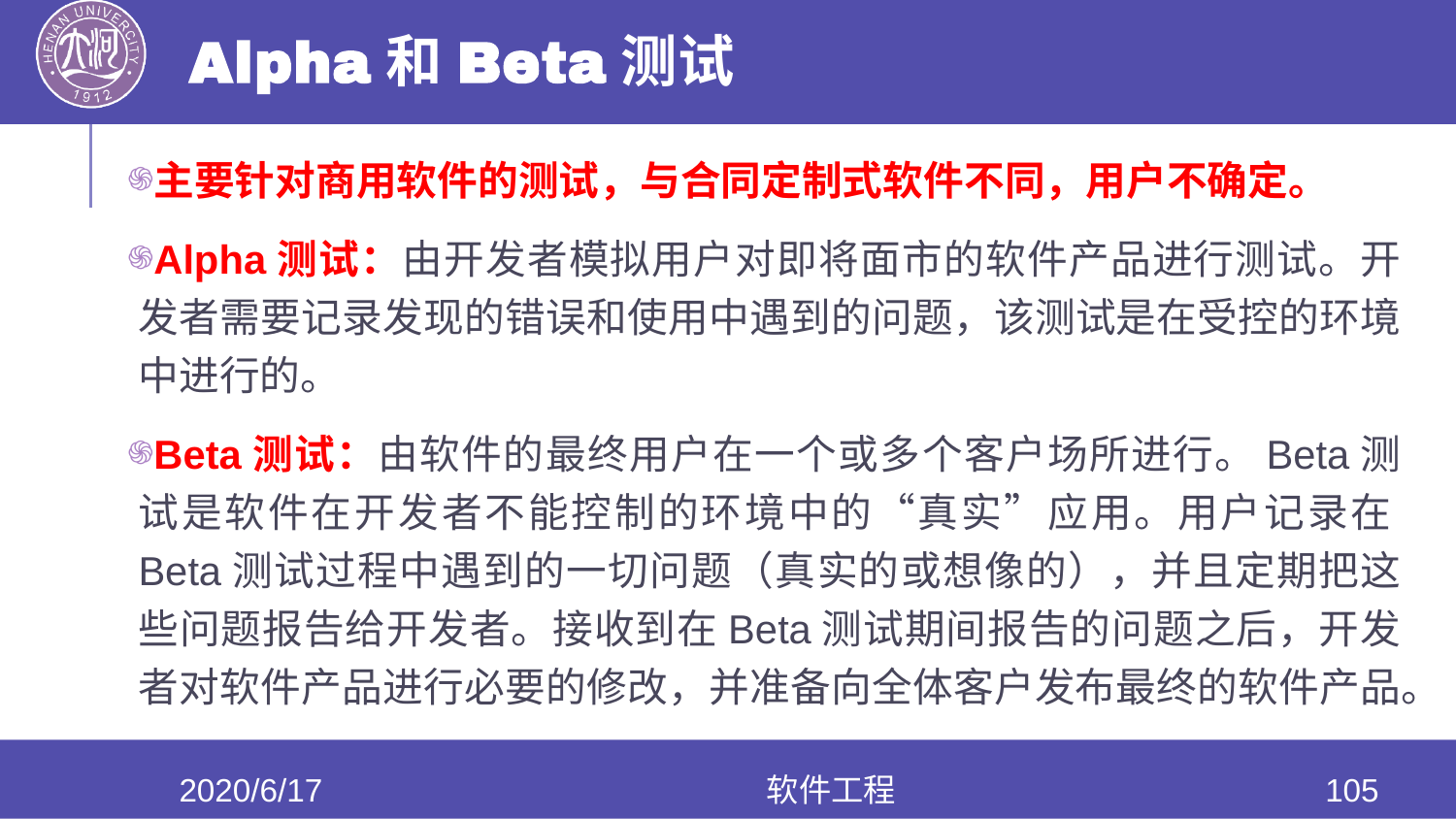

# Alpha和Beta测试
主要针对商用软件的测试，与合同定制式软件不同，用户不确定。
Alpha测试：由开发者模拟用户对即将面市的软件产品进行测试。开发者需要记录发现的错误和使用中遇到的问题，该测试是在受控的环境中进行的。
Beta测试：由软件的最终用户在一个或多个客户场所进行。Beta测试是软件在开发者不能控制的环境中的“真实”应用。用户记录在Beta测试过程中遇到的一切问题（真实的或想像的），并且定期把这些问题报告给开发者。接收到在Beta测试期间报告的问题之后，开发者对软件产品进行必要的修改，并准备向全体客户发布最终的软件产品。
2020/6/17
软件工程
105